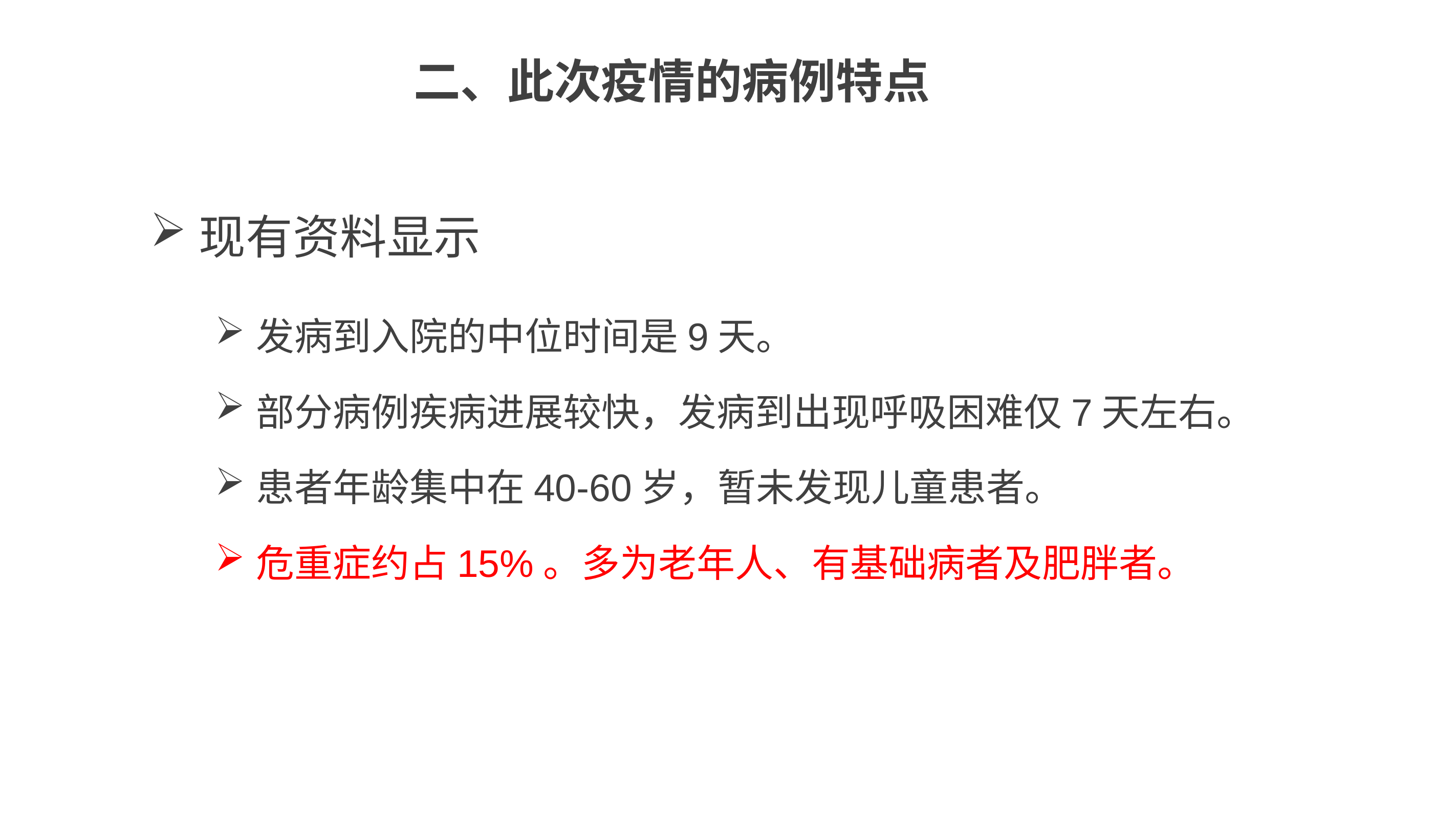

#
二、此次疫情的病例特点
现有资料显示
发病到入院的中位时间是9天。
部分病例疾病进展较快，发病到出现呼吸困难仅7天左右。
患者年龄集中在40-60岁，暂未发现儿童患者。
危重症约占15%。多为老年人、有基础病者及肥胖者。